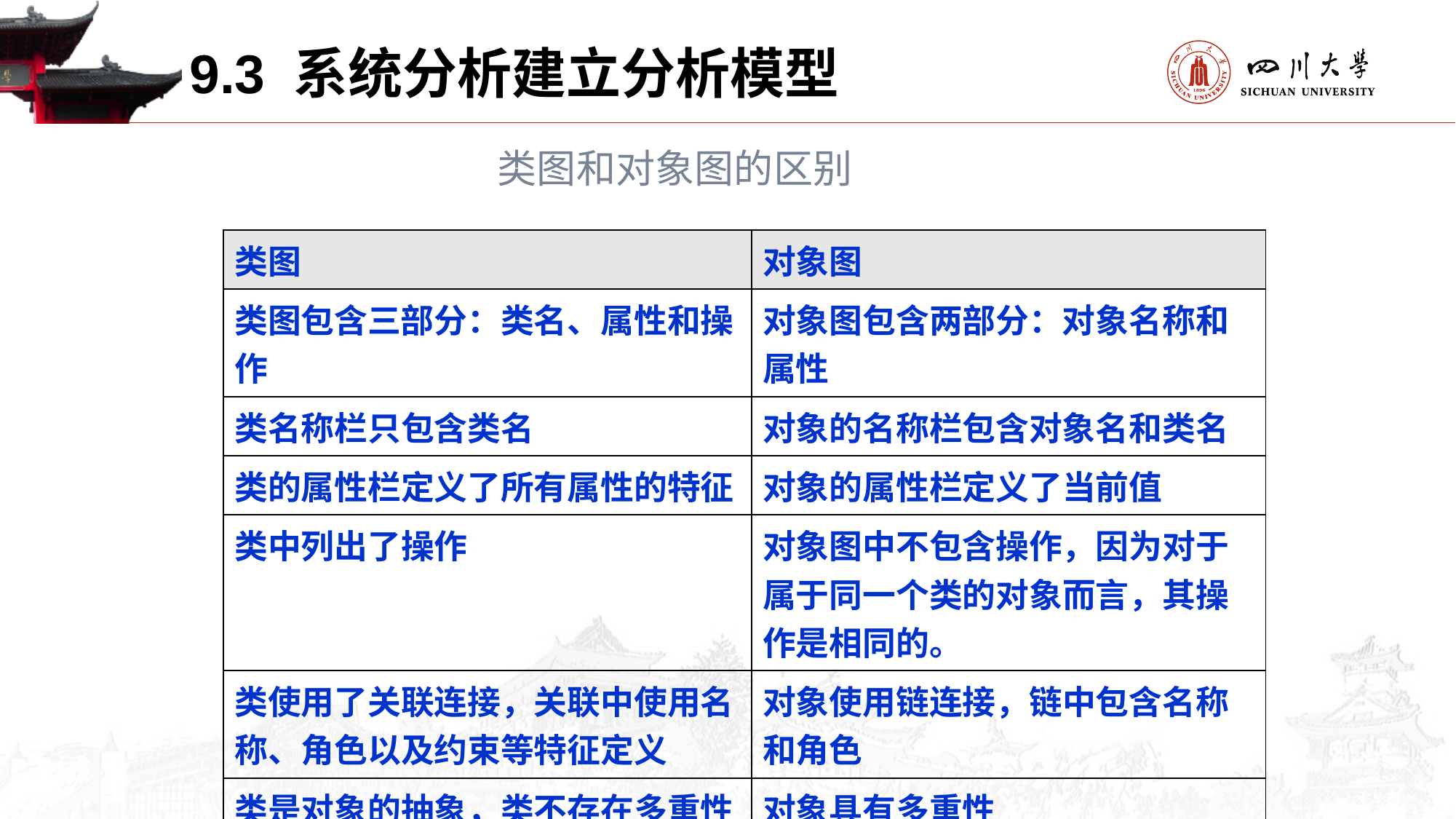

9.3 系统分析建立分析模型

类图和对象图的区别
| 类图 | 对象图 |
| --- | --- |
| 类图包含三部分：类名、属性和操作 | 对象图包含两部分：对象名称和属性 |
| 类名称栏只包含类名 | 对象的名称栏包含对象名和类名 |
| 类的属性栏定义了所有属性的特征 | 对象的属性栏定义了当前值 |
| 类中列出了操作 | 对象图中不包含操作，因为对于属于同一个类的对象而言，其操作是相同的。 |
| 类使用了关联连接，关联中使用名称、角色以及约束等特征定义 | 对象使用链连接，链中包含名称和角色 |
| 类是对象的抽象，类不存在多重性 | 对象具有多重性 |